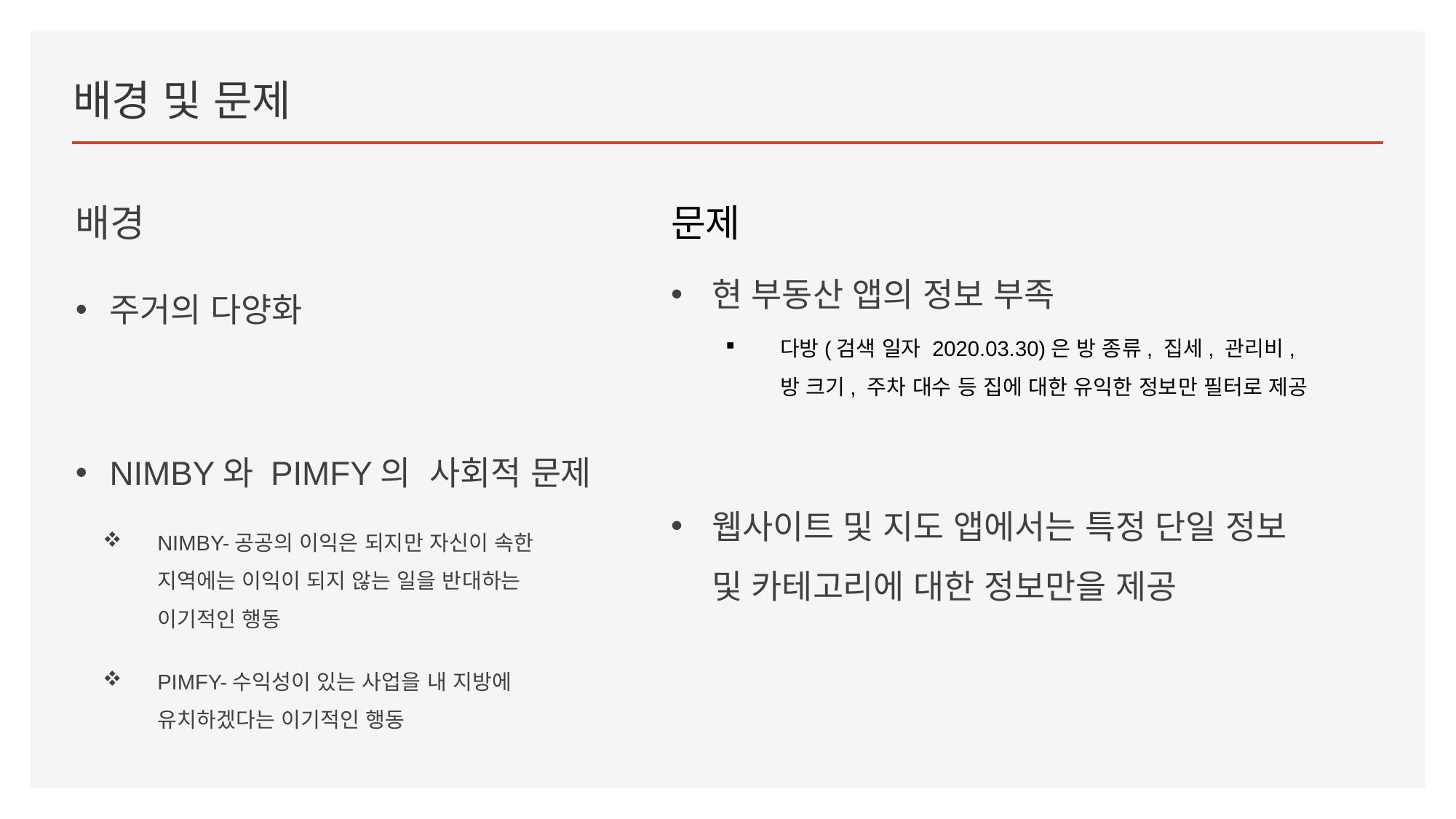

# 배경 및 문제

배경
주거의 다양화

NIMBY와 PIMFY의  사회적 문제
NIMBY-공공의 이익은 되지만 자신이 속한 지역에는 이익이 되지 않는 일을 반대하는 이기적인 행동
PIMFY-수익성이 있는 사업을 내 지방에 유치하겠다는 이기적인 행동

문제
현 부동산 앱의 정보 부족
다방(검색 일자 2020.03.30)은 방 종류, 집세, 관리비, 방 크기, 주차 대수 등 집에 대한 유익한 정보만 필터로 제공

웹사이트 및 지도 앱에서는 특정 단일 정보 및 카테고리에 대한 정보만을 제공